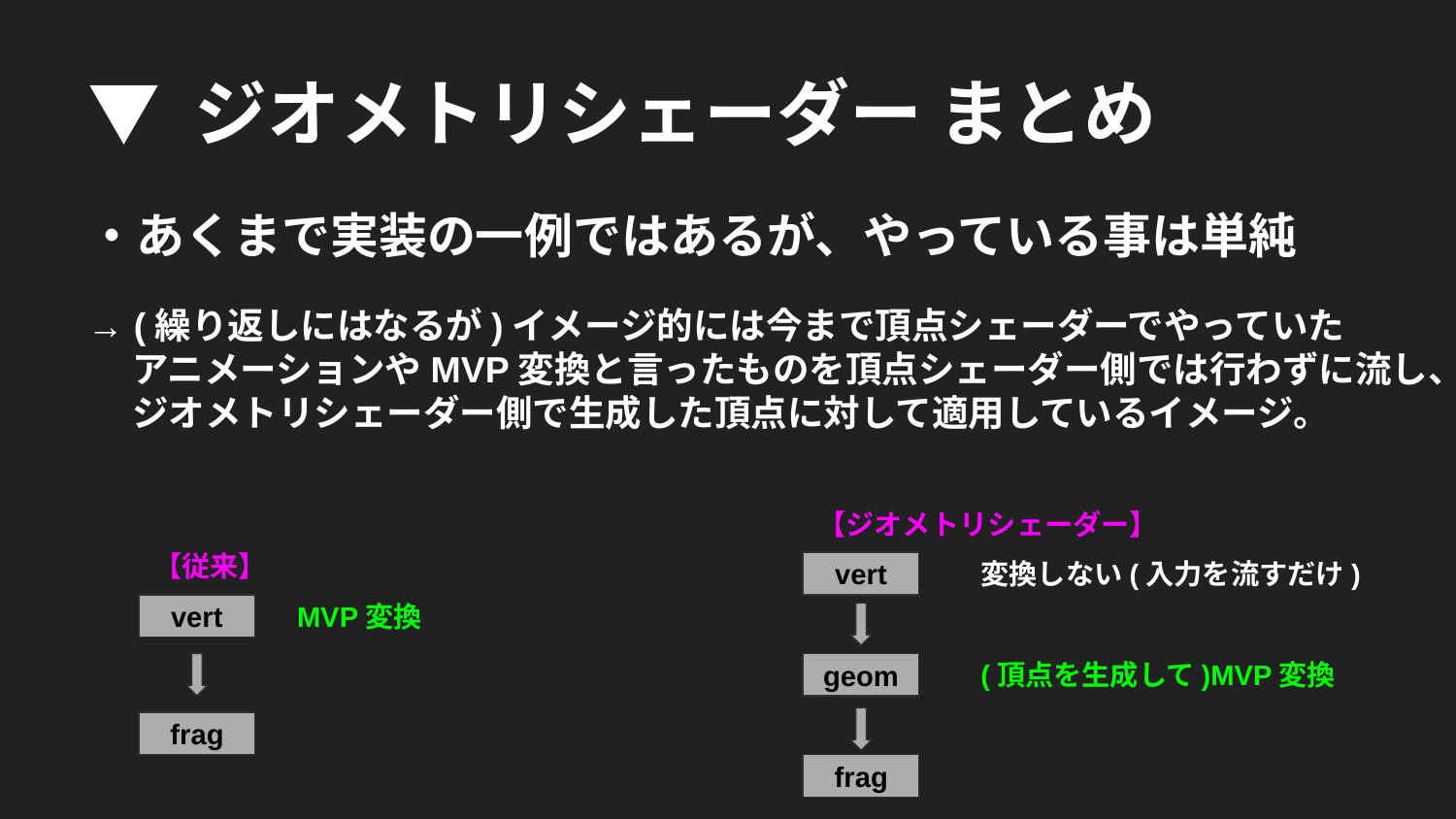

▼ ジオメトリシェーダー まとめ
・あくまで実装の一例ではあるが、やっている事は単純

→ (繰り返しにはなるが)イメージ的には今まで頂点シェーダーでやっていた
　 アニメーションやMVP変換と言ったものを頂点シェーダー側では行わずに流し、
　 ジオメトリシェーダー側で生成した頂点に対して適用しているイメージ。
【ジオメトリシェーダー】
【従来】
変換しない(入力を流すだけ)

vert
MVP変換

vert

(頂点を生成して)MVP変換

geom

frag

frag